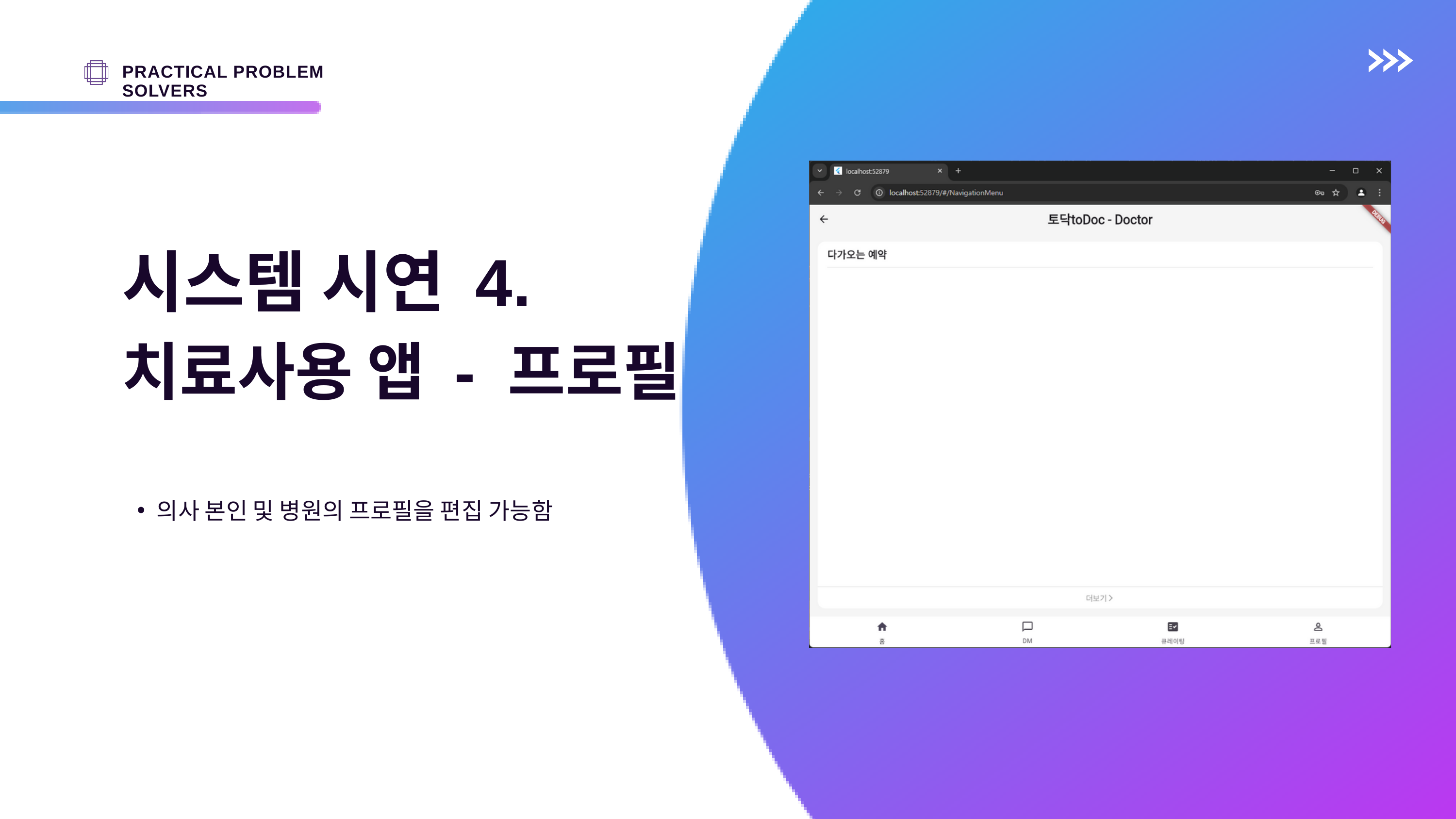

PRACTICAL PROBLEM SOLVERS

시스템 시연 4.
치료사용 앱 - 프로필
의사 본인 및 병원의 프로필을 편집 가능함